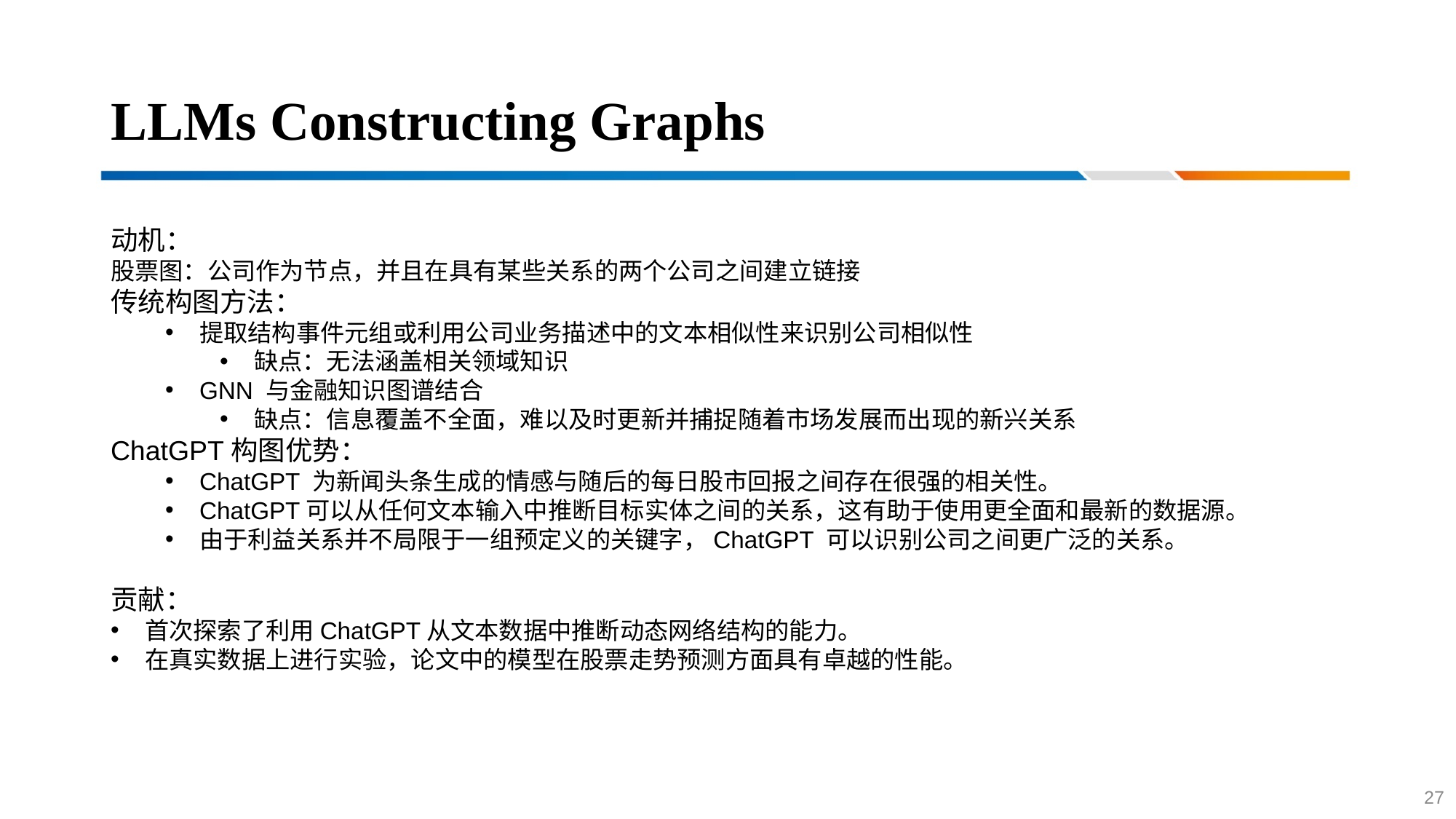

# LLMs Constructing Graphs
动机：
股票图：公司作为节点，并且在具有某些关系的两个公司之间建立链接
传统构图方法：
提取结构事件元组或利用公司业务描述中的文本相似性来识别公司相似性
缺点：无法涵盖相关领域知识
GNN 与金融知识图谱结合
缺点：信息覆盖不全面，难以及时更新并捕捉随着市场发展而出现的新兴关系
ChatGPT构图优势：
ChatGPT 为新闻头条生成的情感与随后的每日股市回报之间存在很强的相关性。
ChatGPT可以从任何文本输入中推断目标实体之间的关系，这有助于使用更全面和最新的数据源。
由于利益关系并不局限于一组预定义的关键字，ChatGPT 可以识别公司之间更广泛的关系。

贡献：
首次探索了利用ChatGPT从文本数据中推断动态网络结构的能力。
在真实数据上进行实验，论文中的模型在股票走势预测方面具有卓越的性能。
27